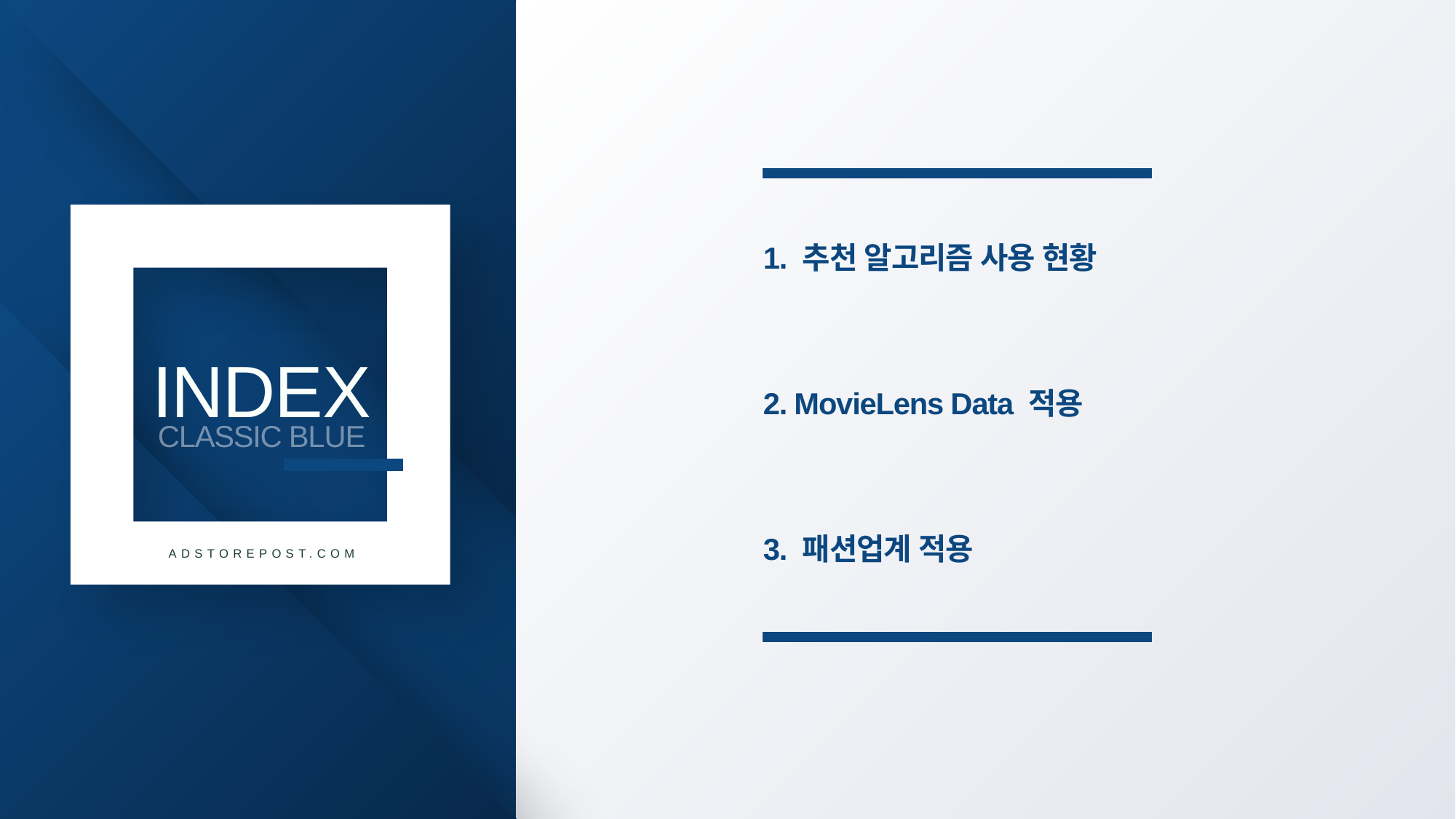

1. 추천 알고리즘 사용 현황

2. MovieLens Data 적용

3. 패션업계 적용

INDEX
CLASSIC BLUE
ADSTOREPOST.COM